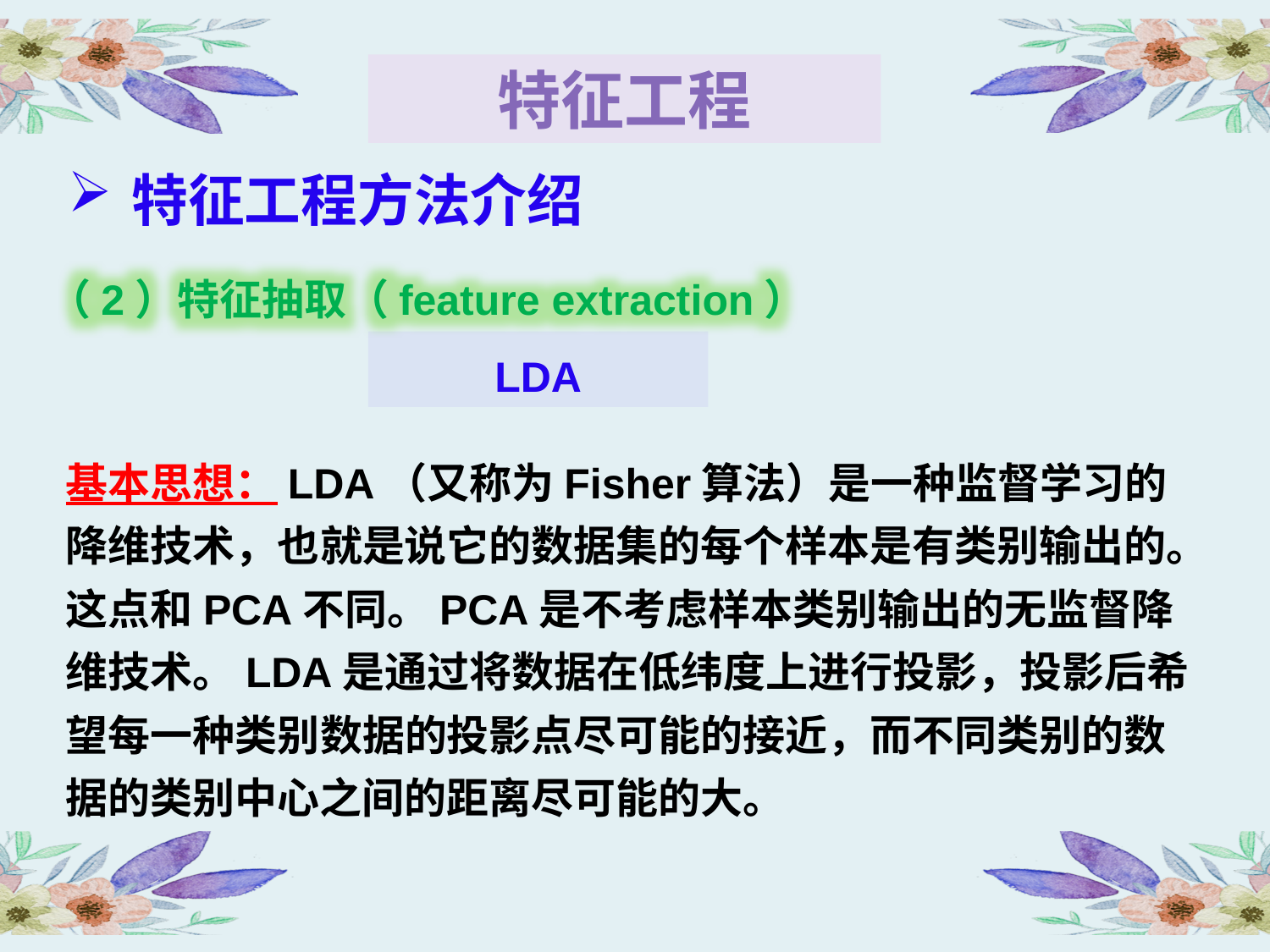

特征工程
特征工程方法介绍
（2）特征抽取（feature extraction）
LDA
基本思想：LDA（又称为Fisher算法）是一种监督学习的降维技术，也就是说它的数据集的每个样本是有类别输出的。这点和PCA不同。PCA是不考虑样本类别输出的无监督降维技术。LDA是通过将数据在低纬度上进行投影，投影后希望每一种类别数据的投影点尽可能的接近，而不同类别的数据的类别中心之间的距离尽可能的大。